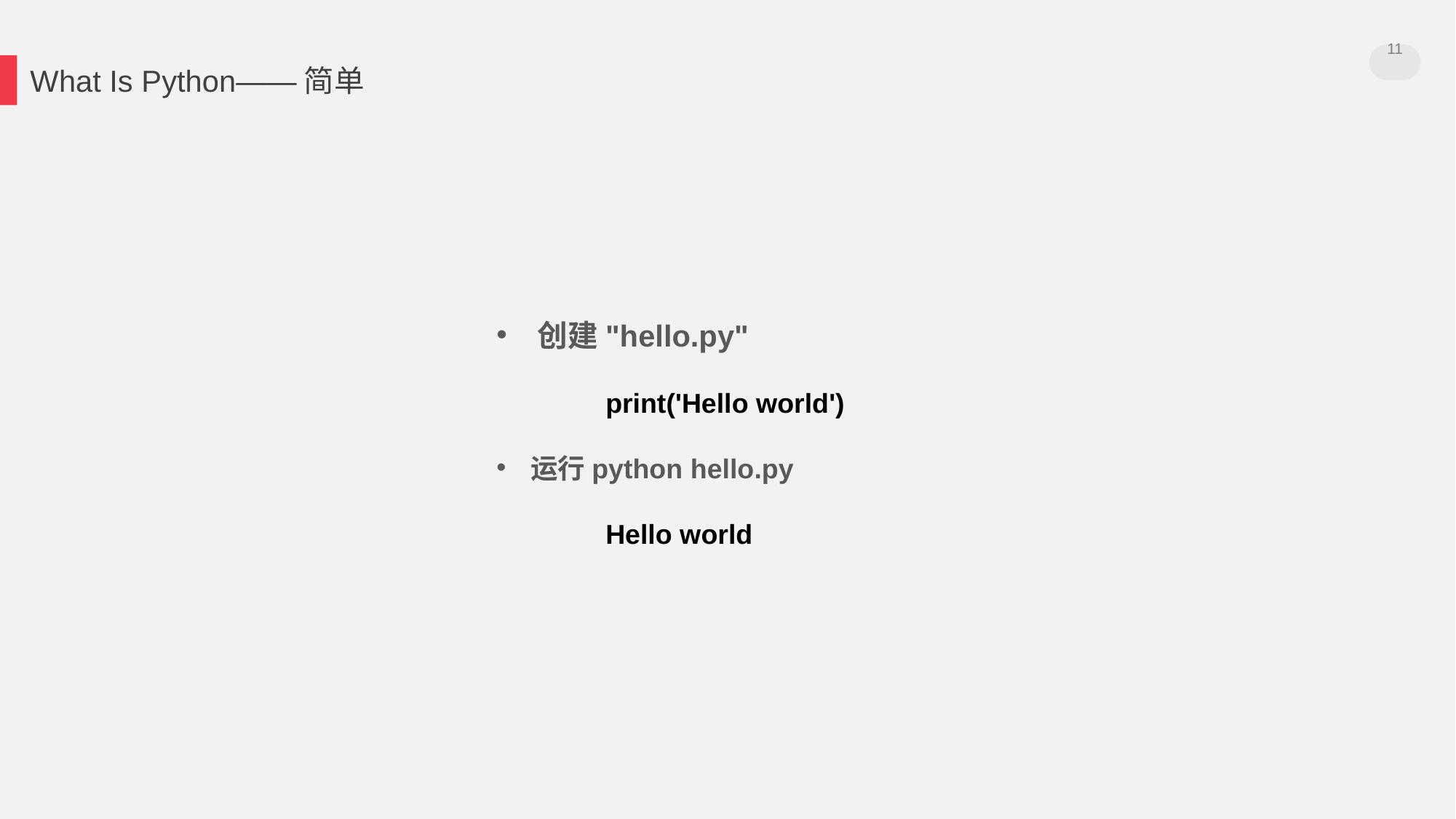

11
What Is Python——简单
创建"hello.py"
	print('Hello world')
运行python hello.py
Hello world